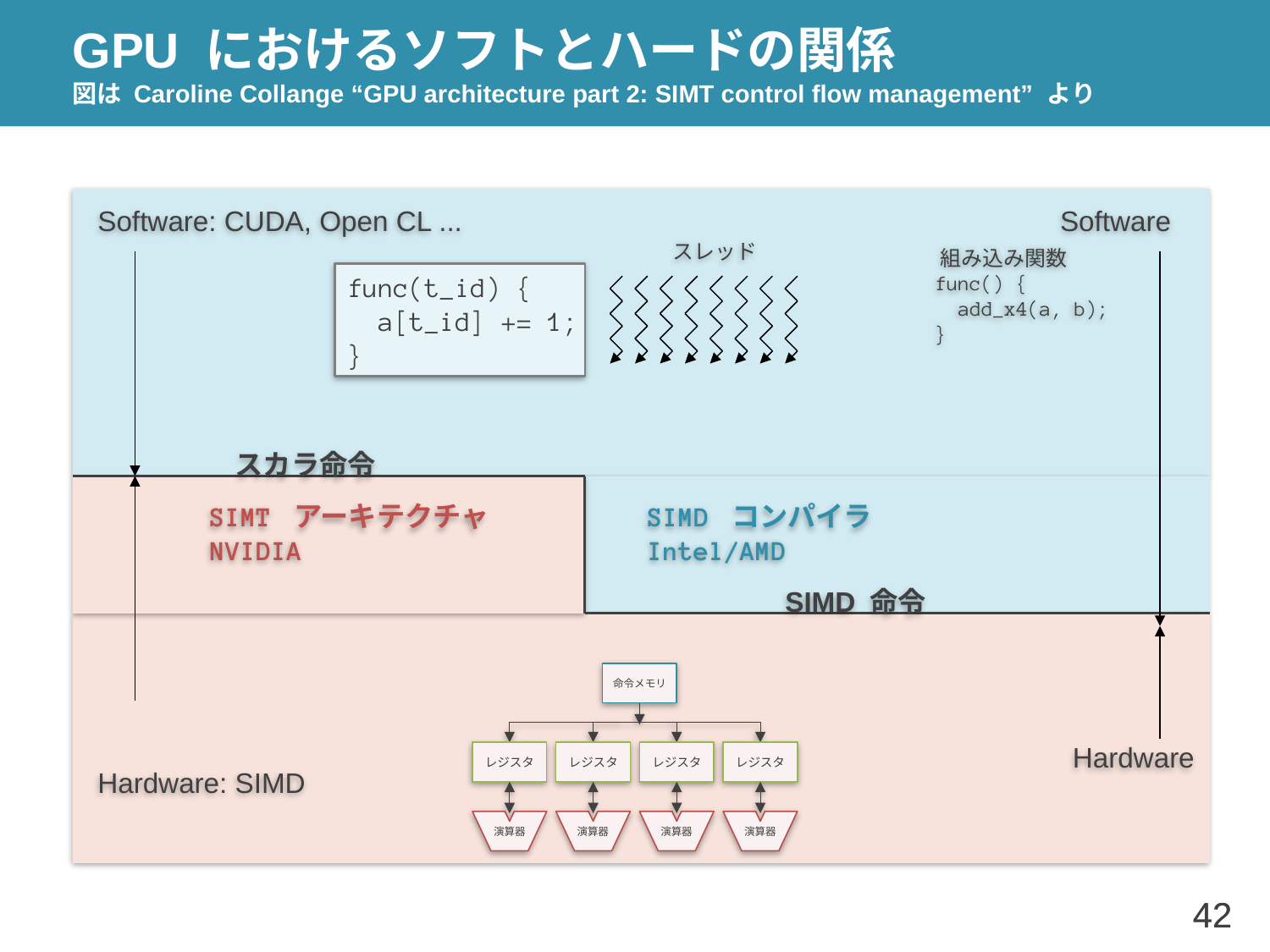

# GPU におけるソフトとハードの関係 図は Caroline Collange “GPU architecture part 2: SIMT control flow management” より

Software: CUDA, Open CL ...
Software
スレッド
組み込み関数
func(t_id) {
  a[t_id] += 1;
}
func() {
  add_x4(a, b);
}
スカラ命令

SIMT アーキテクチャ
NVIDIA
SIMD コンパイラ
Intel/AMD
SIMD 命令

命令メモリ

レジスタ
レジスタ
レジスタ
レジスタ
演算器
演算器
演算器
演算器
Hardware
Hardware: SIMD